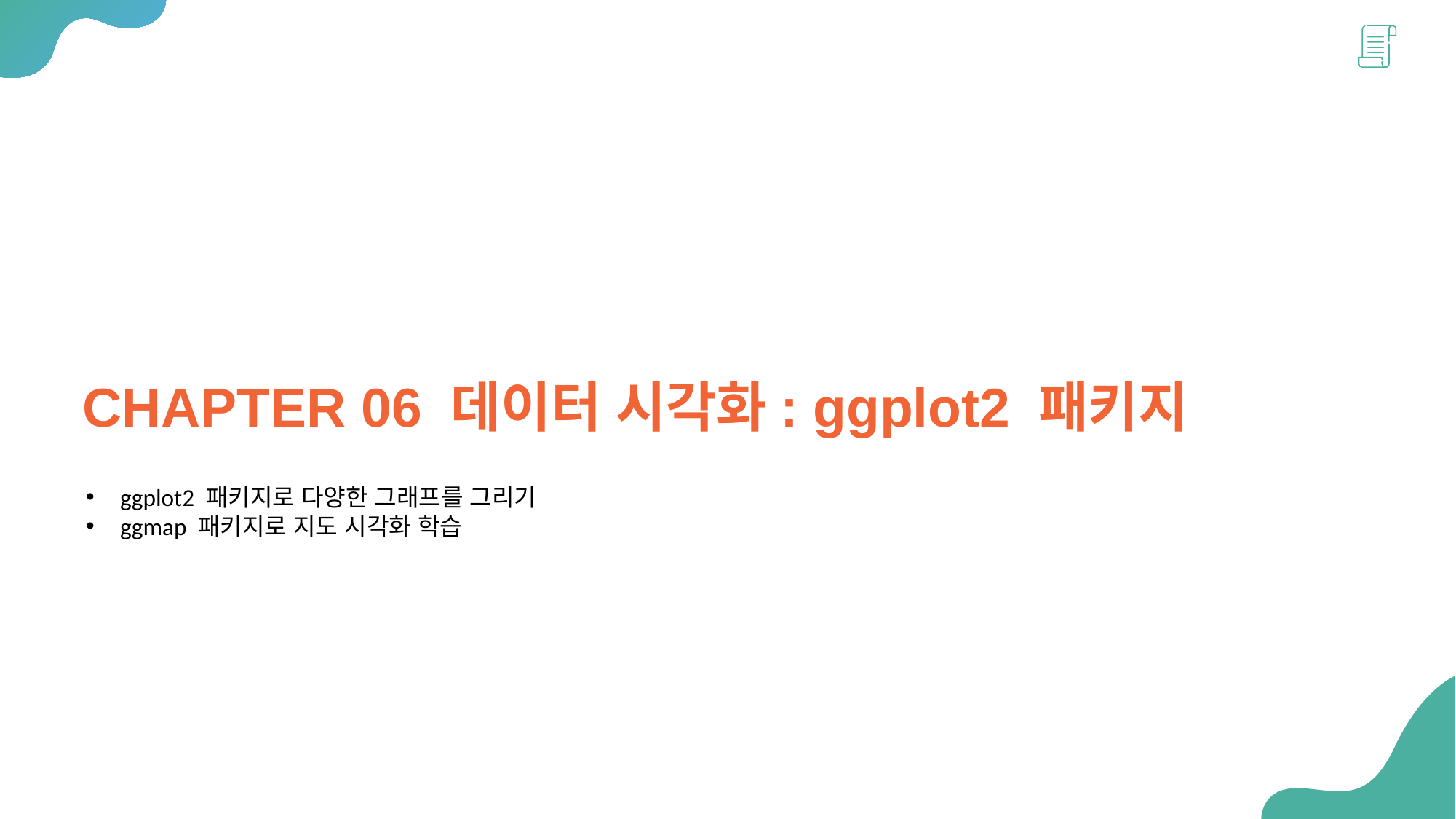

CHAPTER 06 데이터 시각화: ggplot2 패키지
ggplot2 패키지로 다양한 그래프를 그리기
ggmap 패키지로 지도 시각화 학습